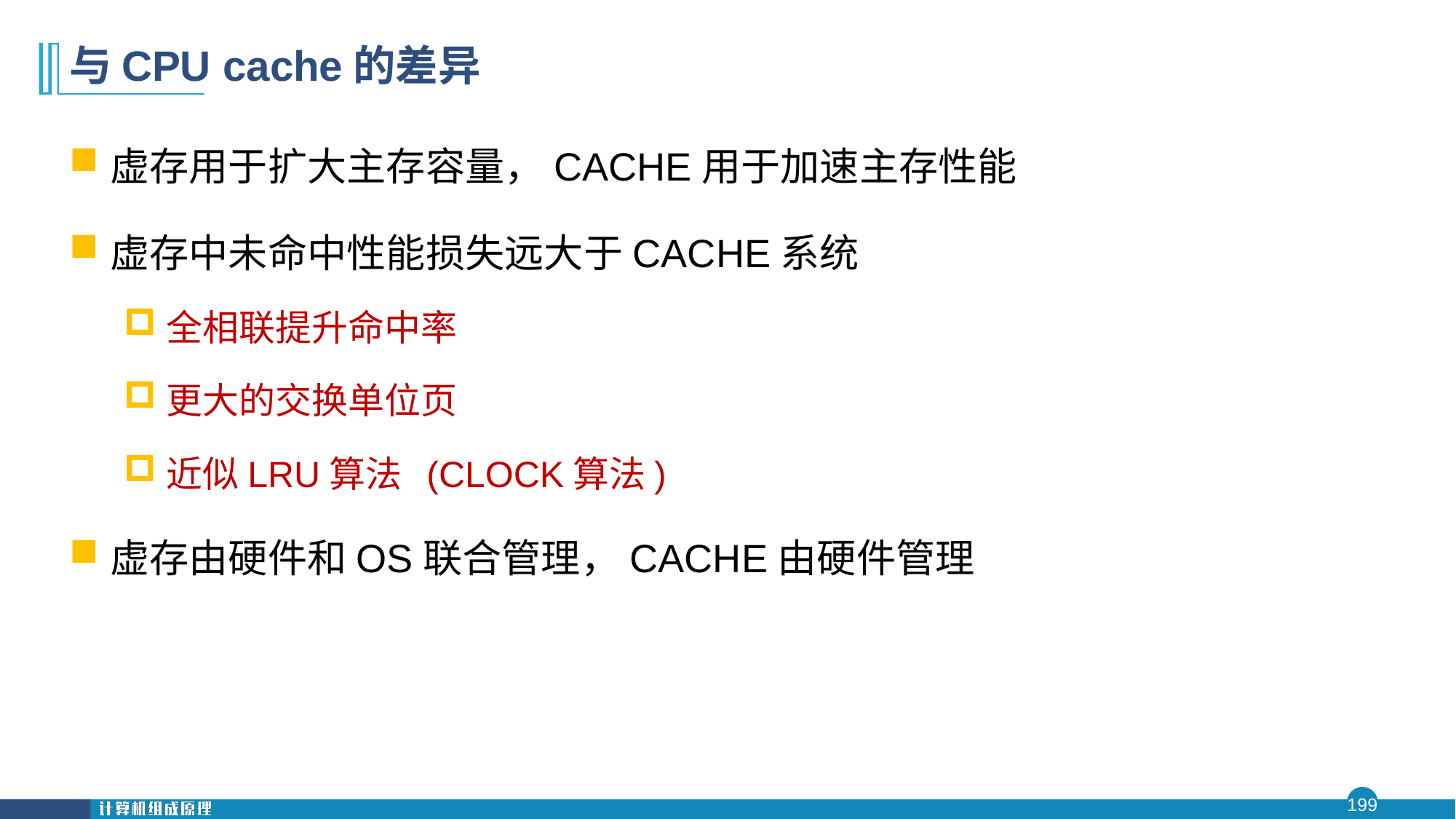

# 与CPU cache的差异
虚存用于扩大主存容量，CACHE用于加速主存性能
虚存中未命中性能损失远大于CACHE系统
全相联提升命中率
更大的交换单位页
近似LRU算法  (CLOCK算法)
虚存由硬件和OS联合管理，CACHE由硬件管理